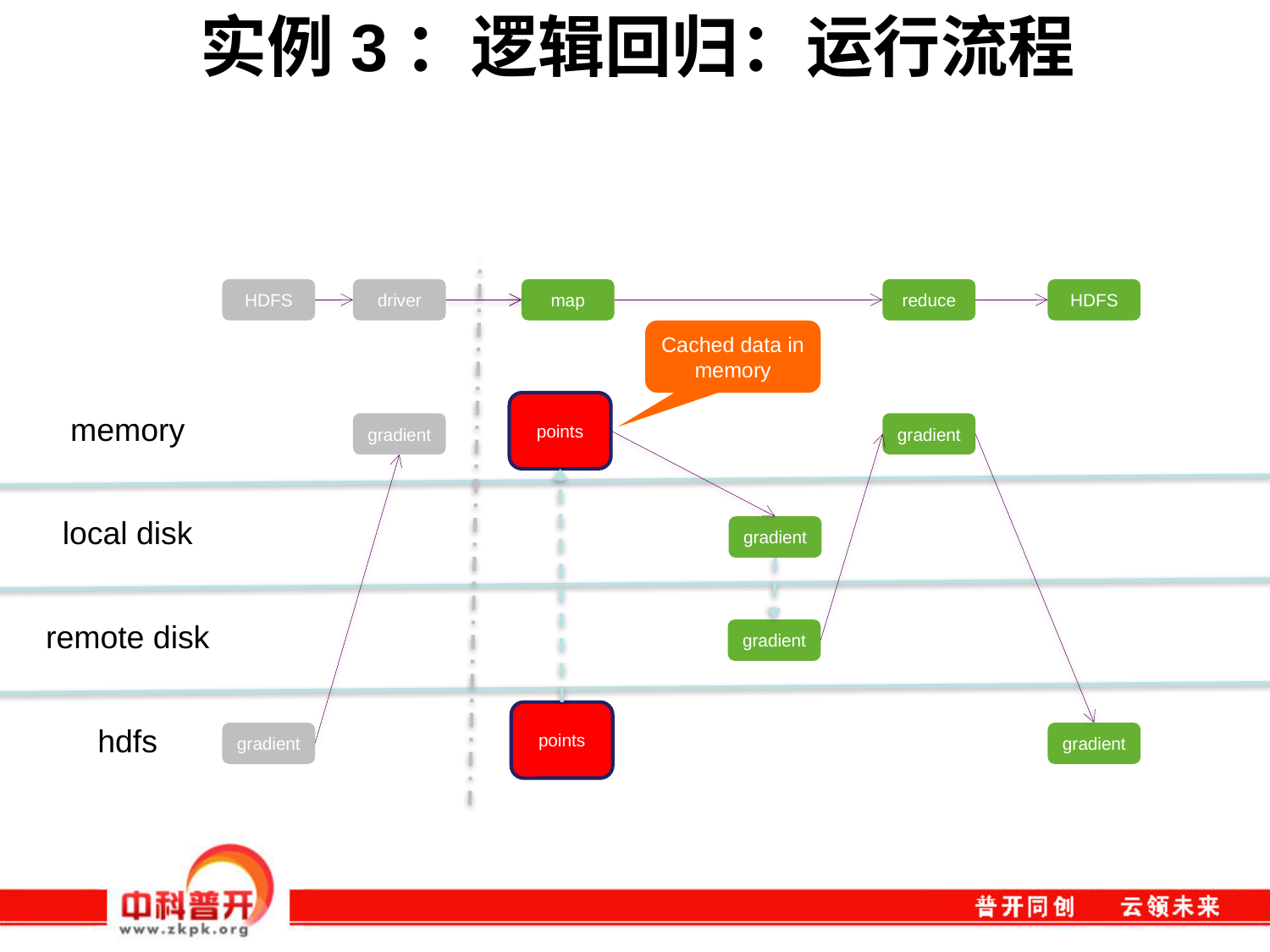

# 实例3：逻辑回归：运行流程
HDFS
driver
map
reduce
HDFS
Cached data in memory
points
memory
gradient
gradient
gradient
gradient
gradient
local disk
remote disk
points
hdfs
gradient